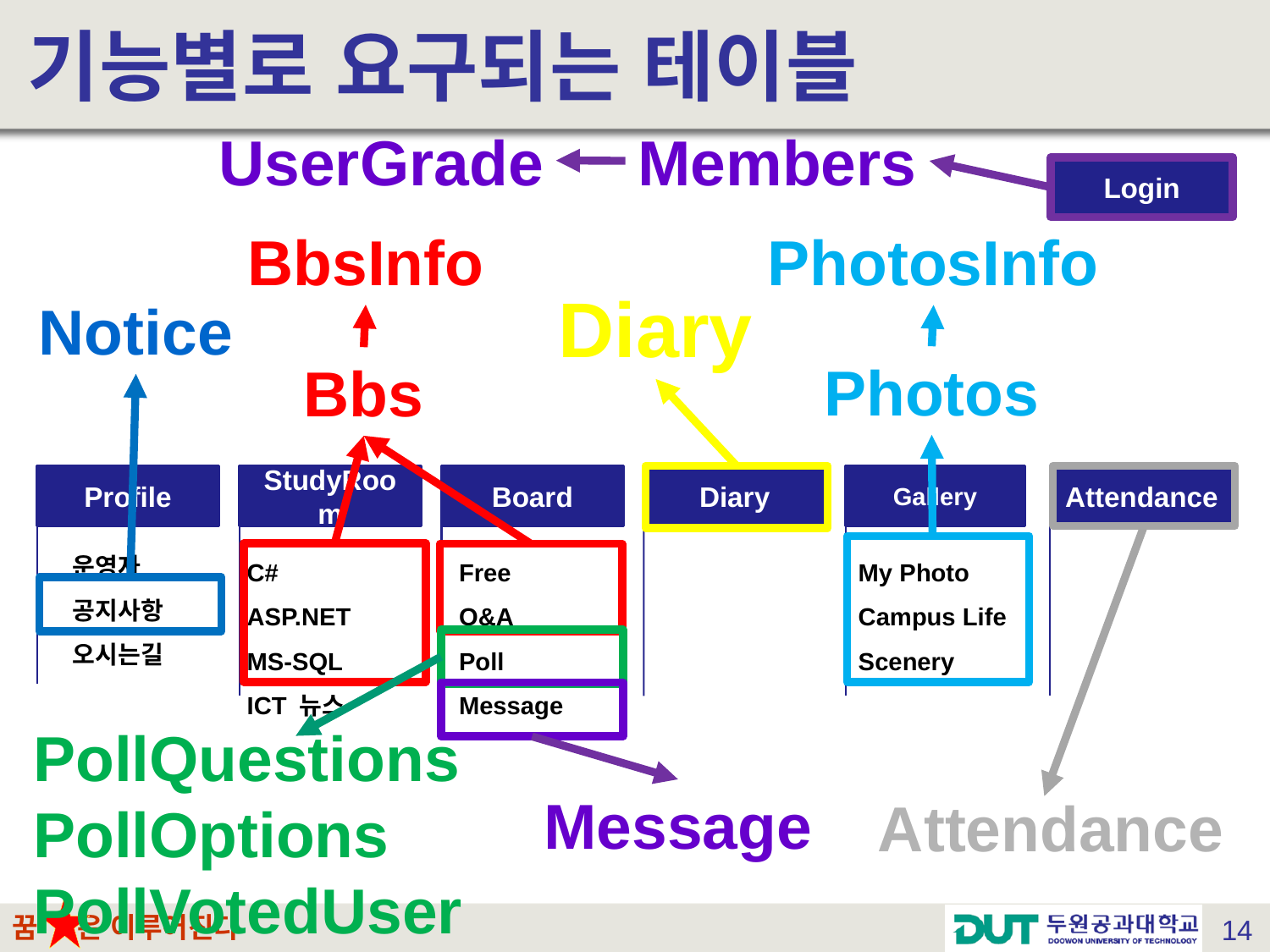

# 기능별로 요구되는 테이블
UserGrade
Members
Login
BbsInfo
PhotosInfo
Diary
Notice
Photos
Bbs
Profile
StudyRoom
Board
Diary

Gallery
Attendance

운영자
공지사항
오시는길

C#
ASP.NET
MS-SQL
ICT 뉴스
Free
Q&A
Poll
Message
My Photo
Campus Life
Scenery

PollQuestions
PollOptions
PollVotedUser
Message
Attendance